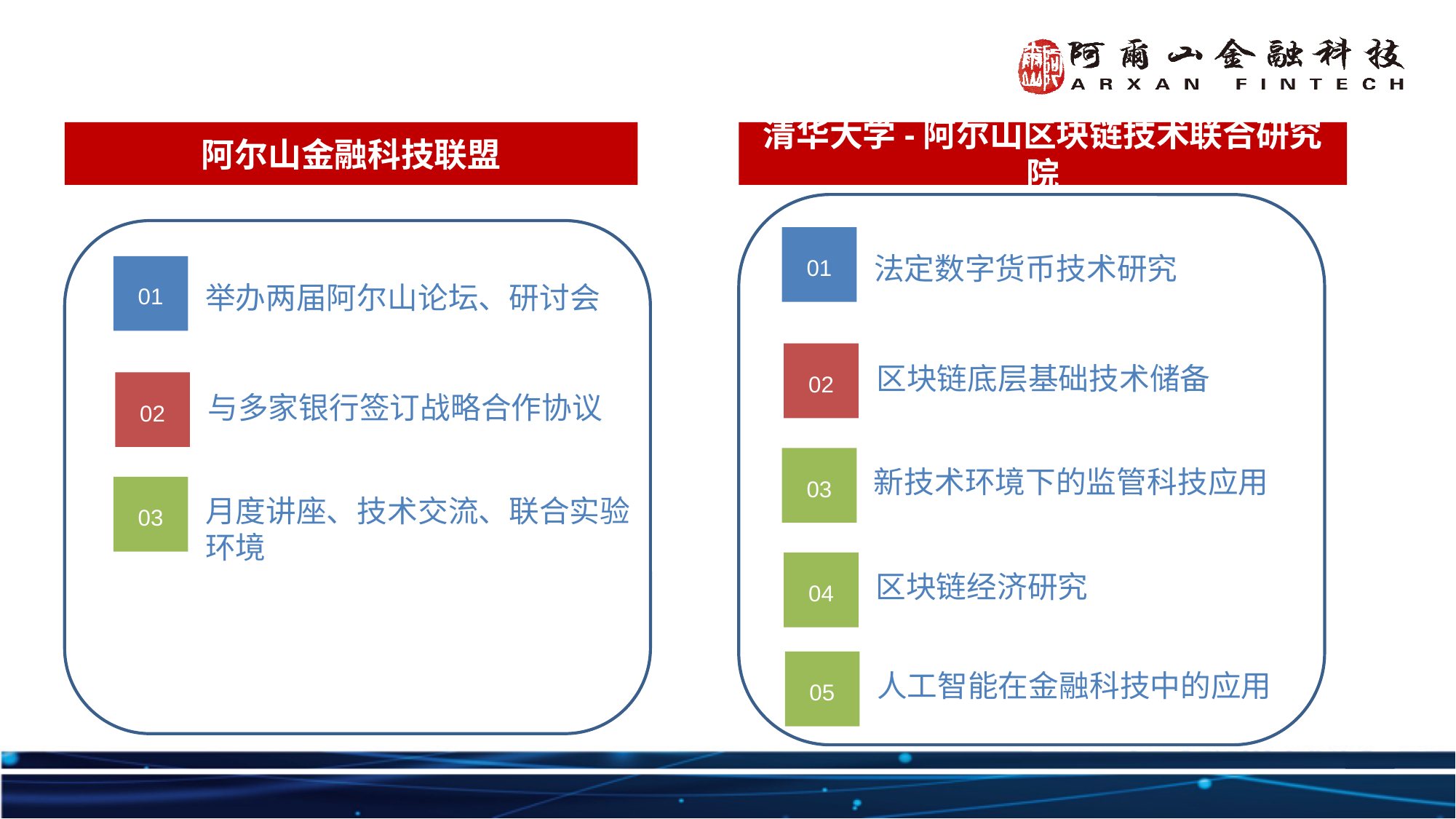

阿尔山金融科技联盟
清华大学-阿尔山区块链技术联合研究院

01
法定数字货币技术研究

01
举办两届阿尔山论坛、研讨会

区块链底层基础技术储备
02

与多家银行签订战略合作协议
02

新技术环境下的监管科技应用
03

月度讲座、技术交流、联合实验环境
03

区块链经济研究
04

人工智能在金融科技中的应用
05